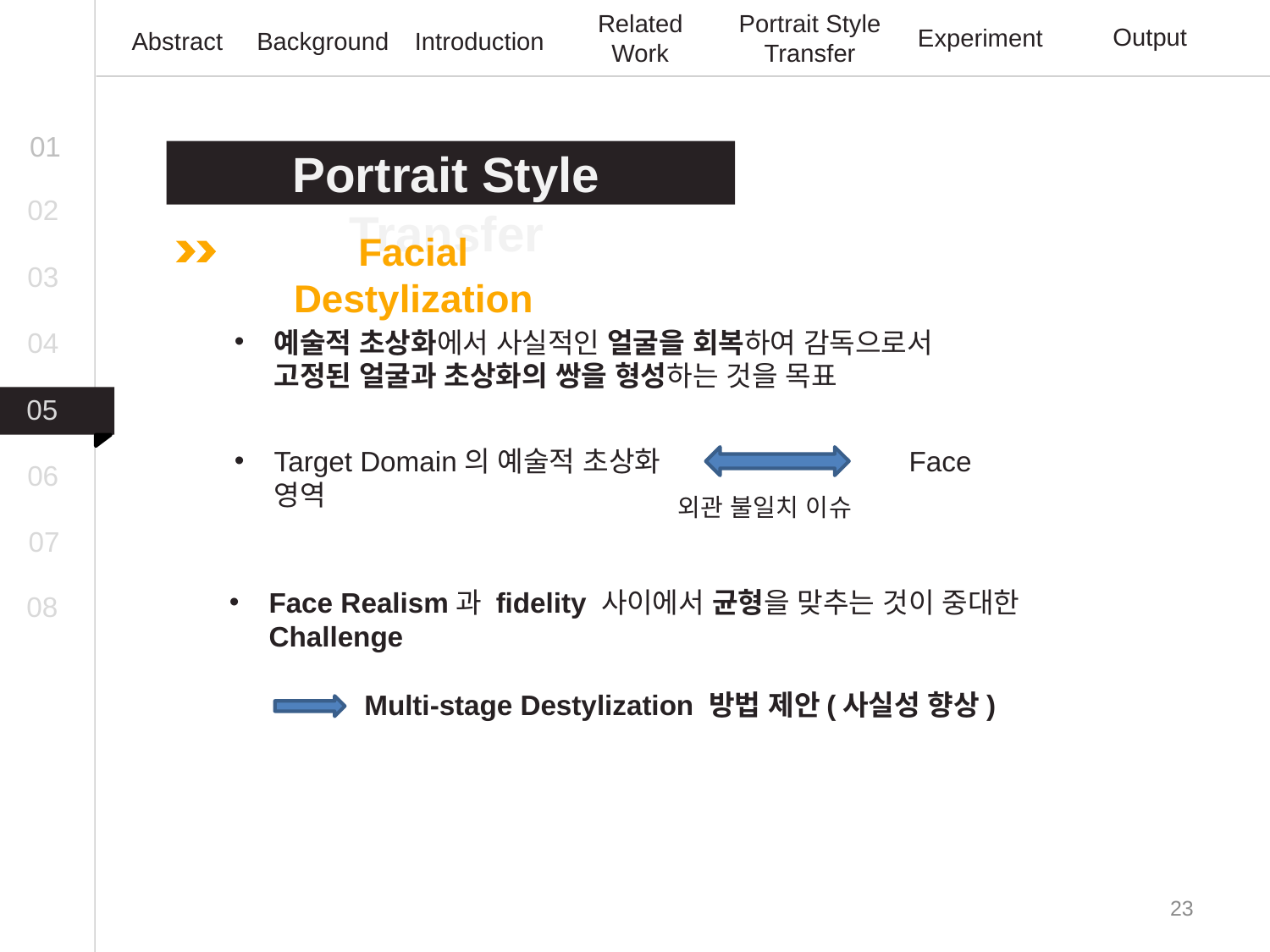

Related Work
Portrait Style Transfer
Output
Experiment
Abstract
Background
Introduction
01
Portrait Style Transfer

02
Facial Destylization

03
예술적 초상화에서 사실적인 얼굴을 회복하여 감독으로서 고정된 얼굴과 초상화의 쌍을 형성하는 것을 목표
04
05

Target Domain의 예술적 초상화		Face 영역

06
외관 불일치 이슈
07
Face Realism과 fidelity 사이에서 균형을 맞추는 것이 중대한 Challenge
08
Multi-stage Destylization 방법 제안(사실성 향상)

23